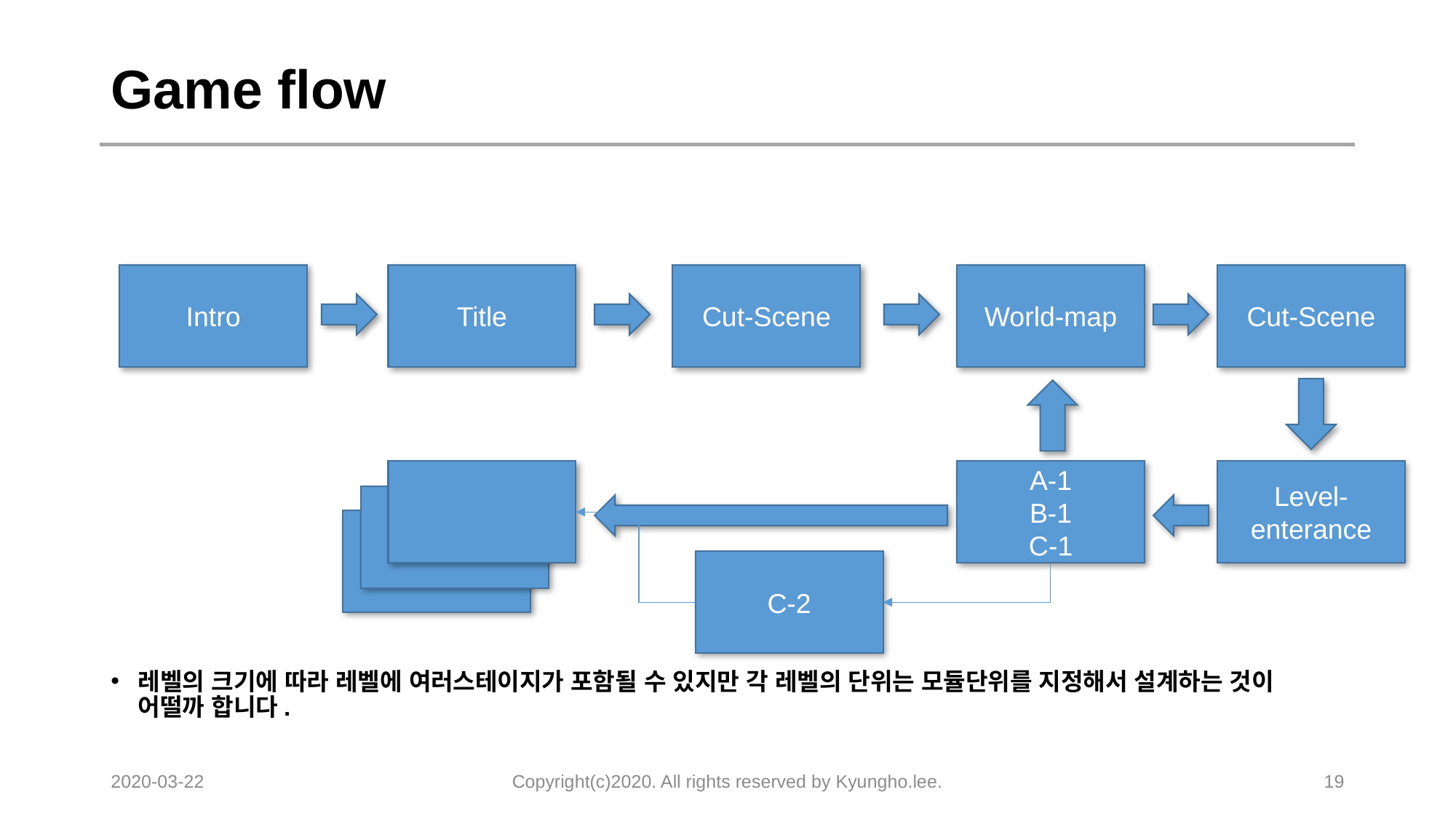

# Game flow
Intro
Title
Cut-Scene
World-map
Cut-Scene

A-1
B-1
C-1
Level-enterance
Phase 1

Phase 1
C-2
레벨의 크기에 따라 레벨에 여러스테이지가 포함될 수 있지만 각 레벨의 단위는 모듈단위를 지정해서 설계하는 것이 어떨까 합니다.
2020-03-22
Copyright(c)2020. All rights reserved by Kyungho.lee.
19